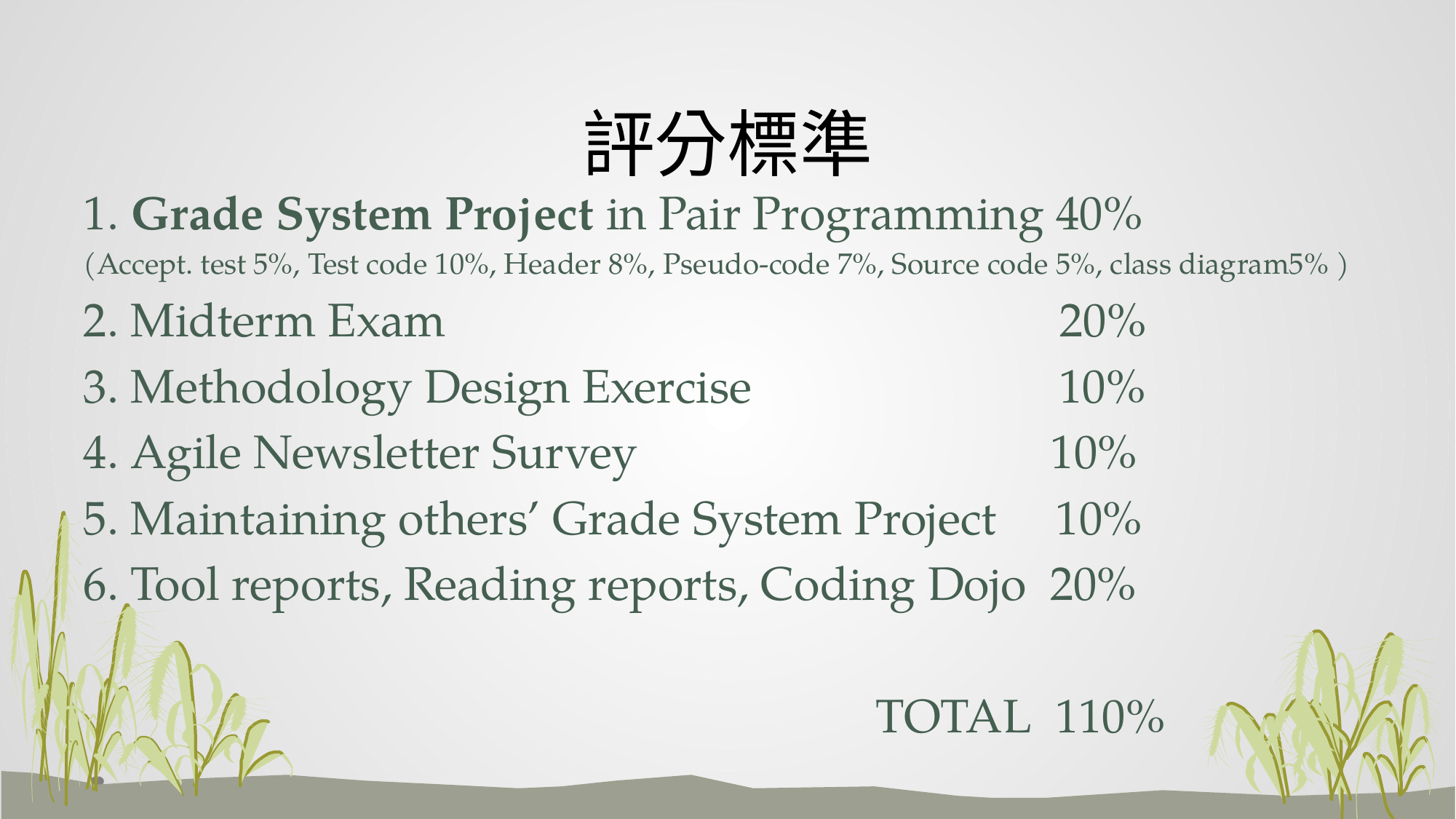

# 評分標準
1. Grade System Project in Pair Programming 40%
(Accept. test 5%, Test code 10%, Header 8%, Pseudo-code 7%, Source code 5%, class diagram5% )
2. Midterm Exam                                                    20%
3. Methodology Design Exercise                          10%
4. Agile Newsletter Survey                                   10%
5. Maintaining others’ Grade System Project     10%
6. Tool reports, Reading reports, Coding Dojo  20%

                                                                   TOTAL  110%